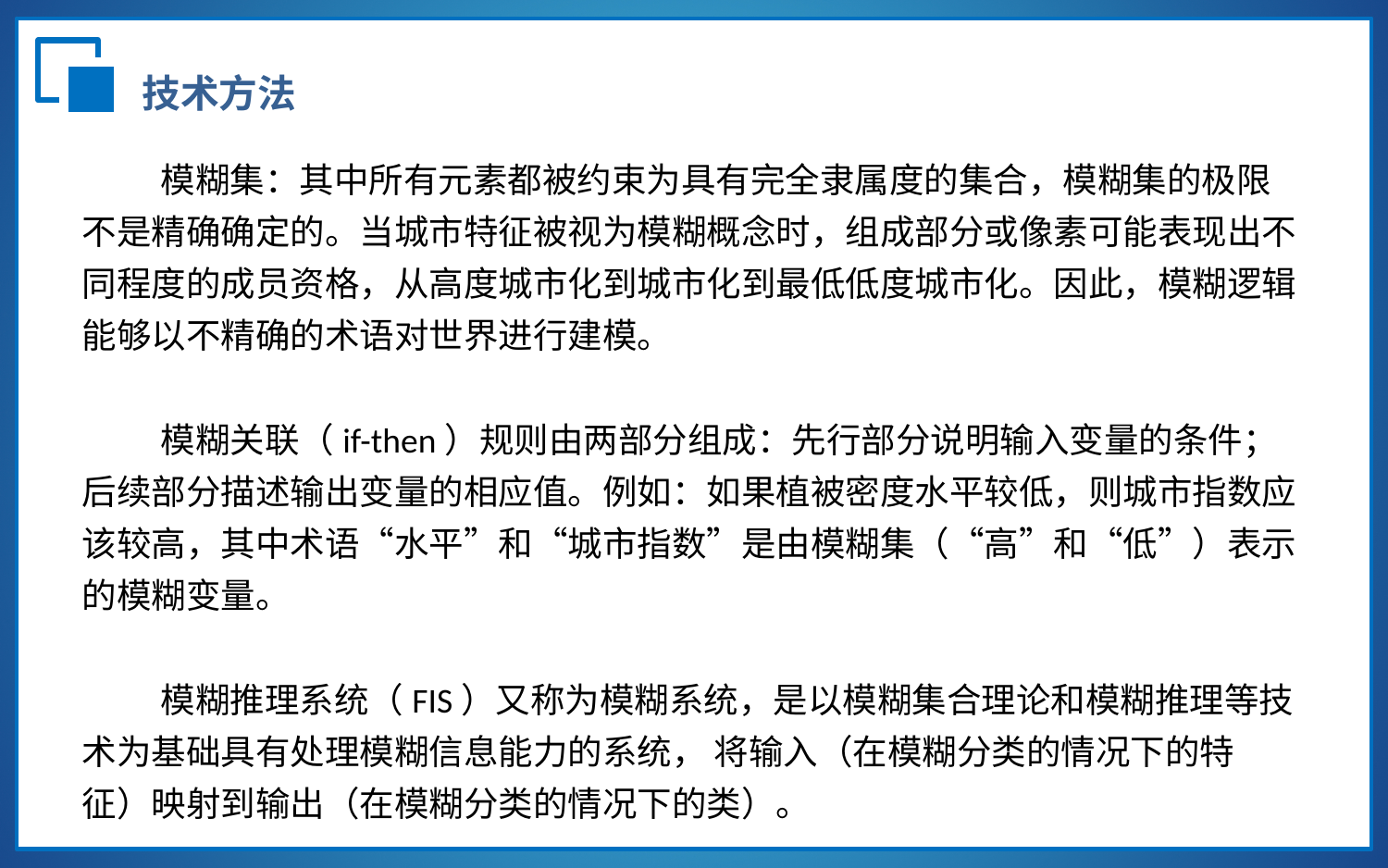

技术方法
         模糊集：其中所有元素都被约束为具有完全隶属度的集合，模糊集的极限不是精确确定的。当城市特征被视为模糊概念时，组成部分或像素可能表现出不同程度的成员资格，从高度城市化到城市化到最低低度城市化。因此，模糊逻辑能够以不精确的术语对世界进行建模。

         模糊关联（if-then）规则由两部分组成：先行部分说明输入变量的条件；后续部分描述输出变量的相应值。例如：如果植被密度水平较低，则城市指数应该较高，其中术语“水平”和“城市指数”是由模糊集（“高”和“低”）表示的模糊变量。

         模糊推理系统（FIS）又称为模糊系统，是以模糊集合理论和模糊推理等技术为基础具有处理模糊信息能力的系统， 将输入（在模糊分类的情况下的特征）映射到输出（在模糊分类的情况下的类）。